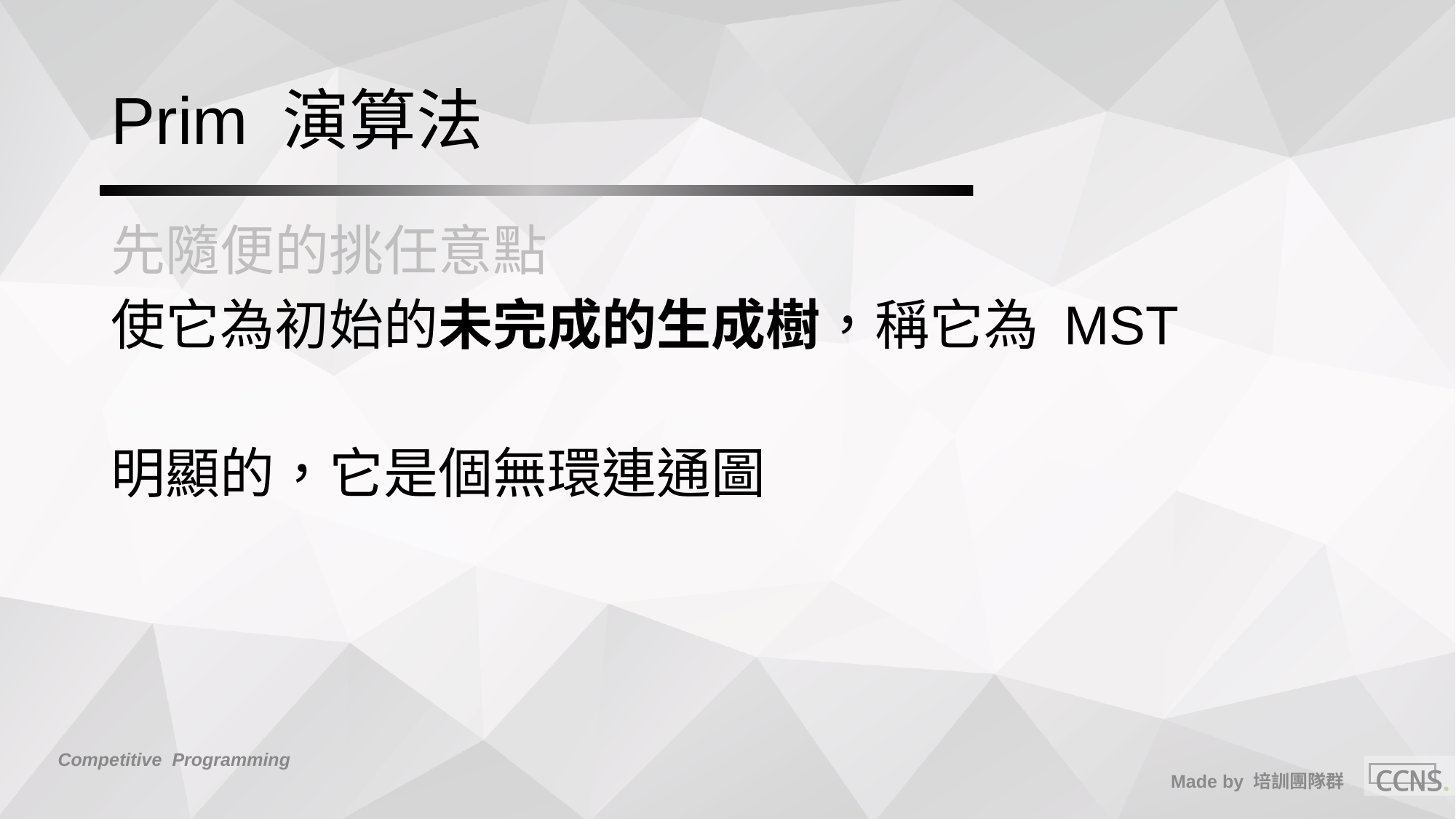

# Prim 演算法
先隨便的挑任意點
使它為初始的未完成的生成樹，稱它為 MST

明顯的，它是個無環連通圖